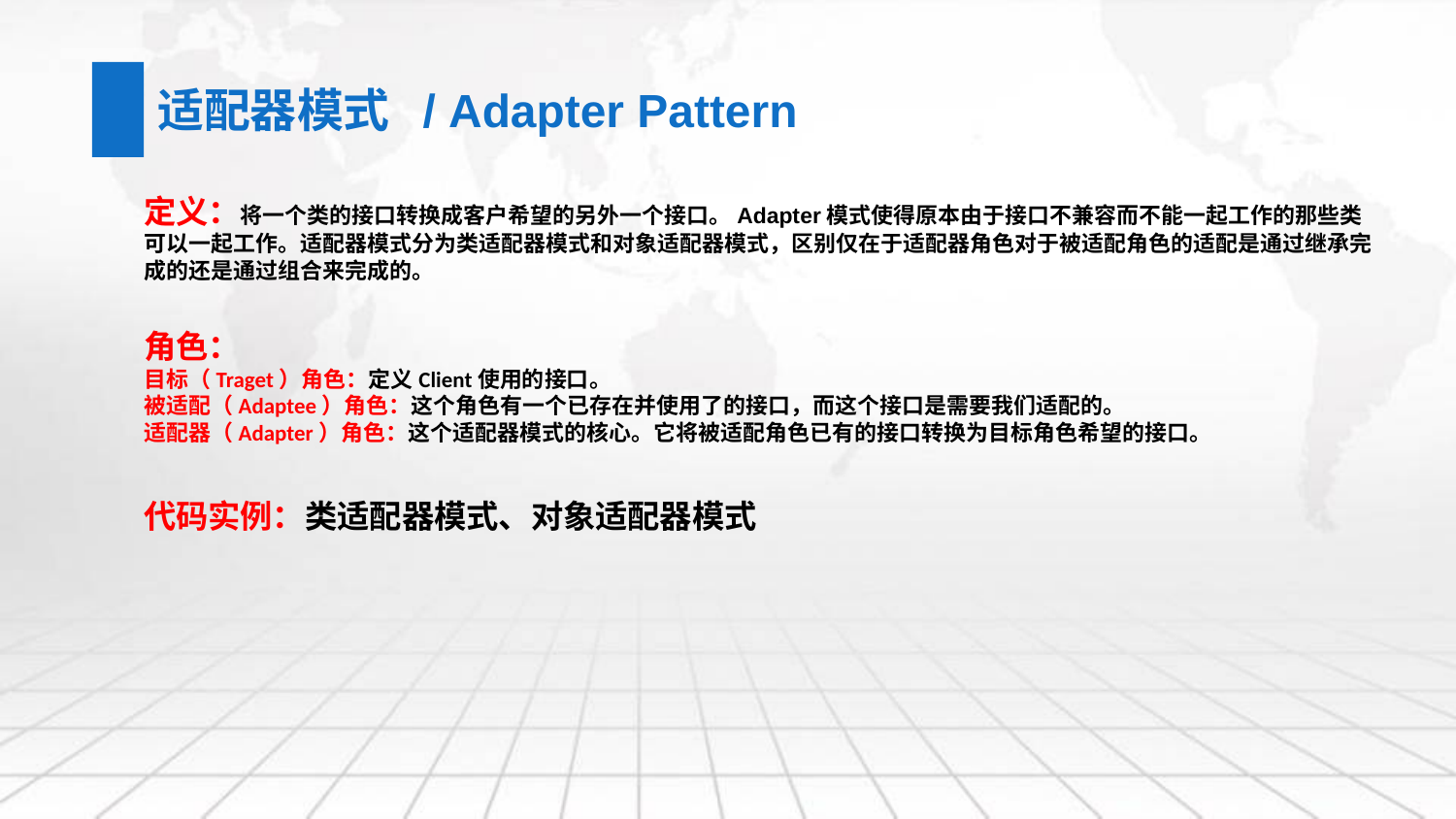

适配器模式  / Adapter Pattern
定义：将一个类的接口转换成客户希望的另外一个接口。Adapter模式使得原本由于接口不兼容而不能一起工作的那些类可以一起工作。适配器模式分为类适配器模式和对象适配器模式，区别仅在于适配器角色对于被适配角色的适配是通过继承完成的还是通过组合来完成的。

角色：
目标（Traget）角色：定义Client使用的接口。
被适配（Adaptee）角色：这个角色有一个已存在并使用了的接口，而这个接口是需要我们适配的。
适配器（Adapter）角色：这个适配器模式的核心。它将被适配角色已有的接口转换为目标角色希望的接口。

代码实例：类适配器模式、对象适配器模式